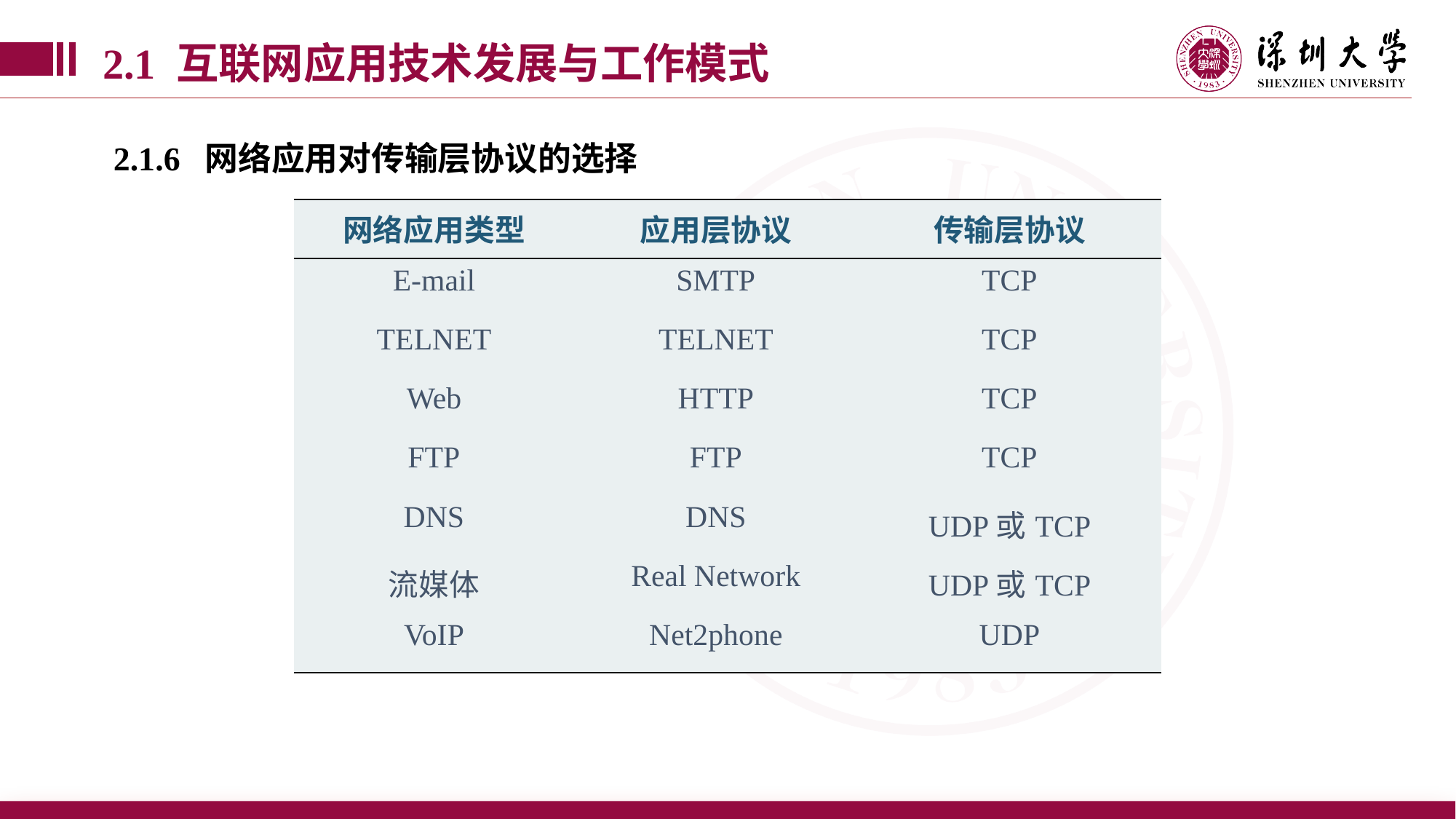

2.1 互联网应用技术发展与工作模式

2.1.6  网络应用对传输层协议的选择
| 网络应用类型 | 应用层协议 | 传输层协议 |
| --- | --- | --- |
| E-mail | SMTP | TCP |
| TELNET | TELNET | TCP |
| Web | HTTP | TCP |
| FTP | FTP | TCP |
| DNS | DNS | UDP或TCP |
| 流媒体 | Real Network | UDP或TCP |
| VoIP | Net2phone | UDP |